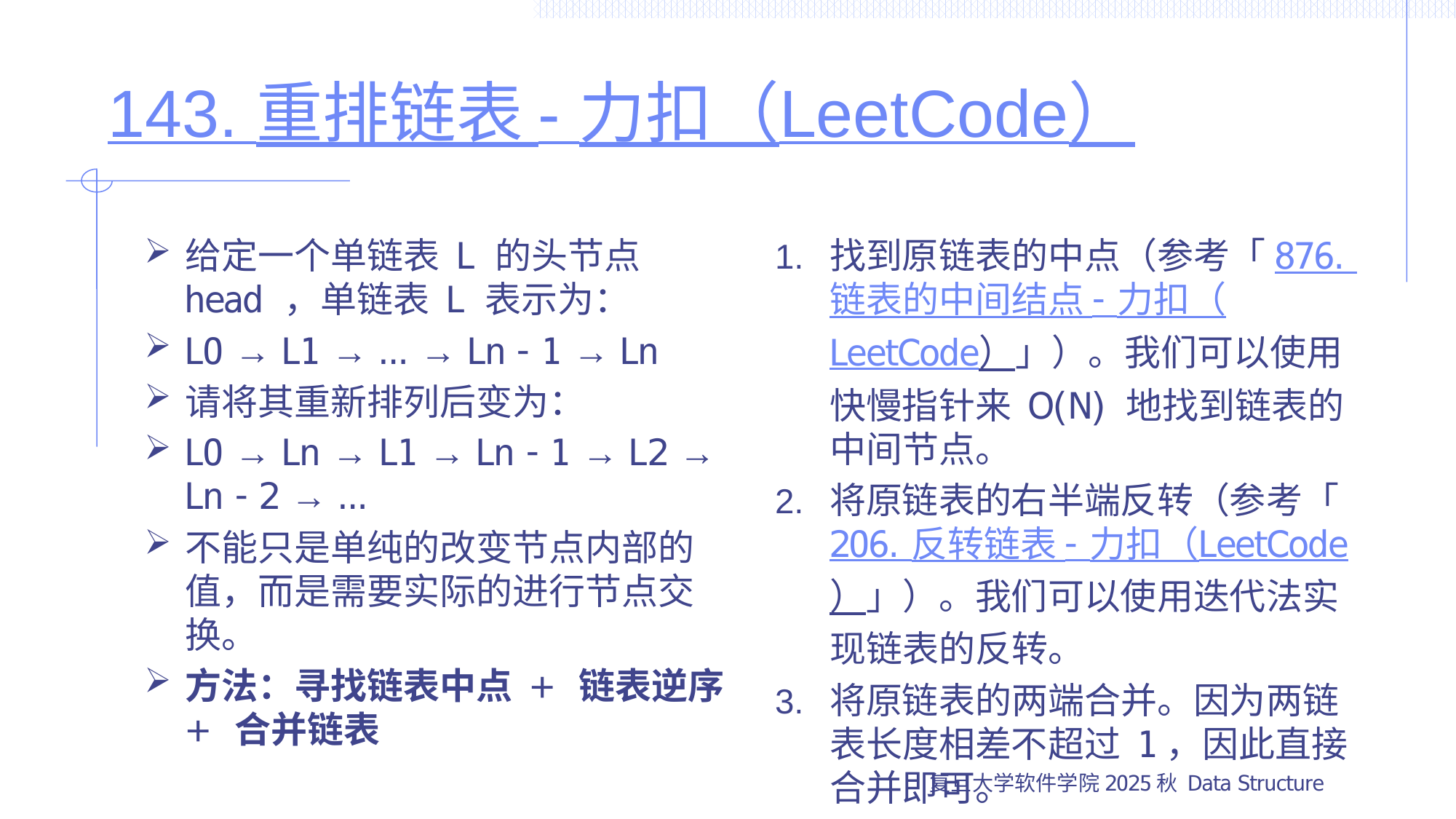

# 143. 重排链表 - 力扣（LeetCode）
给定一个单链表 L 的头节点 head ，单链表 L 表示为：
L0 → L1 → … → Ln - 1 → Ln
请将其重新排列后变为：
L0 → Ln → L1 → Ln - 1 → L2 → Ln - 2 → …
不能只是单纯的改变节点内部的值，而是需要实际的进行节点交换。
方法：寻找链表中点 + 链表逆序 + 合并链表

找到原链表的中点（参考「876. 链表的中间结点 - 力扣（LeetCode）」）。我们可以使用快慢指针来 O(N) 地找到链表的中间节点。
将原链表的右半端反转（参考「206. 反转链表 - 力扣（LeetCode）」）。我们可以使用迭代法实现链表的反转。
将原链表的两端合并。因为两链表长度相差不超过 1，因此直接合并即可。